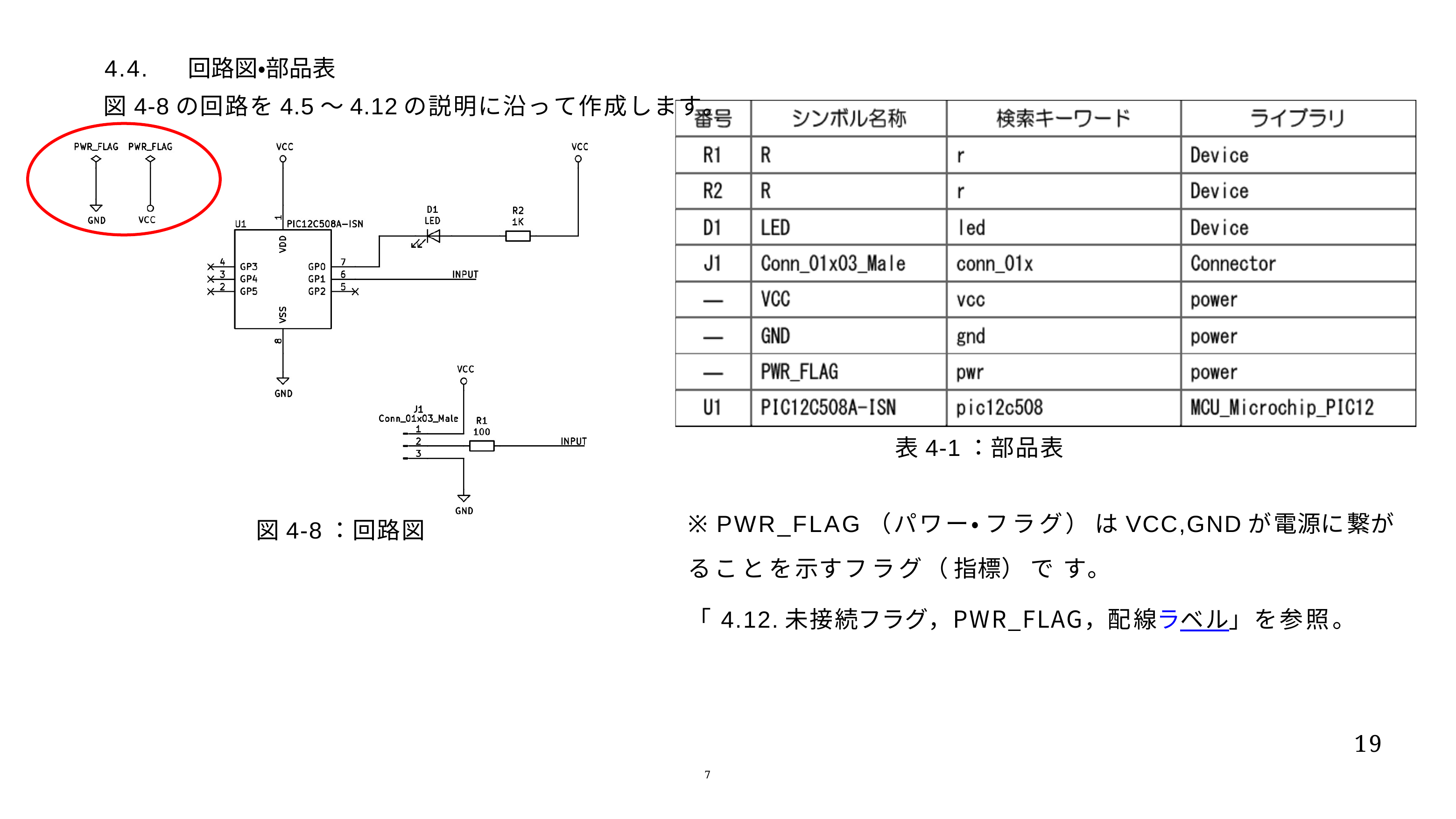

4.4.	回路図・部品表
図4-8の回路を4.5～4.12の説明に沿って作成します。

表4-1：部品表

※ PWR_FLAG（パワー・フラグ）はVCC,GNDが電源に繋がることを示すフラグ（指標）で す。
「4.12. 未接続フラグ，PWR_FLAG，配線ラベル」を参照。
図4-8：回路図
19
7